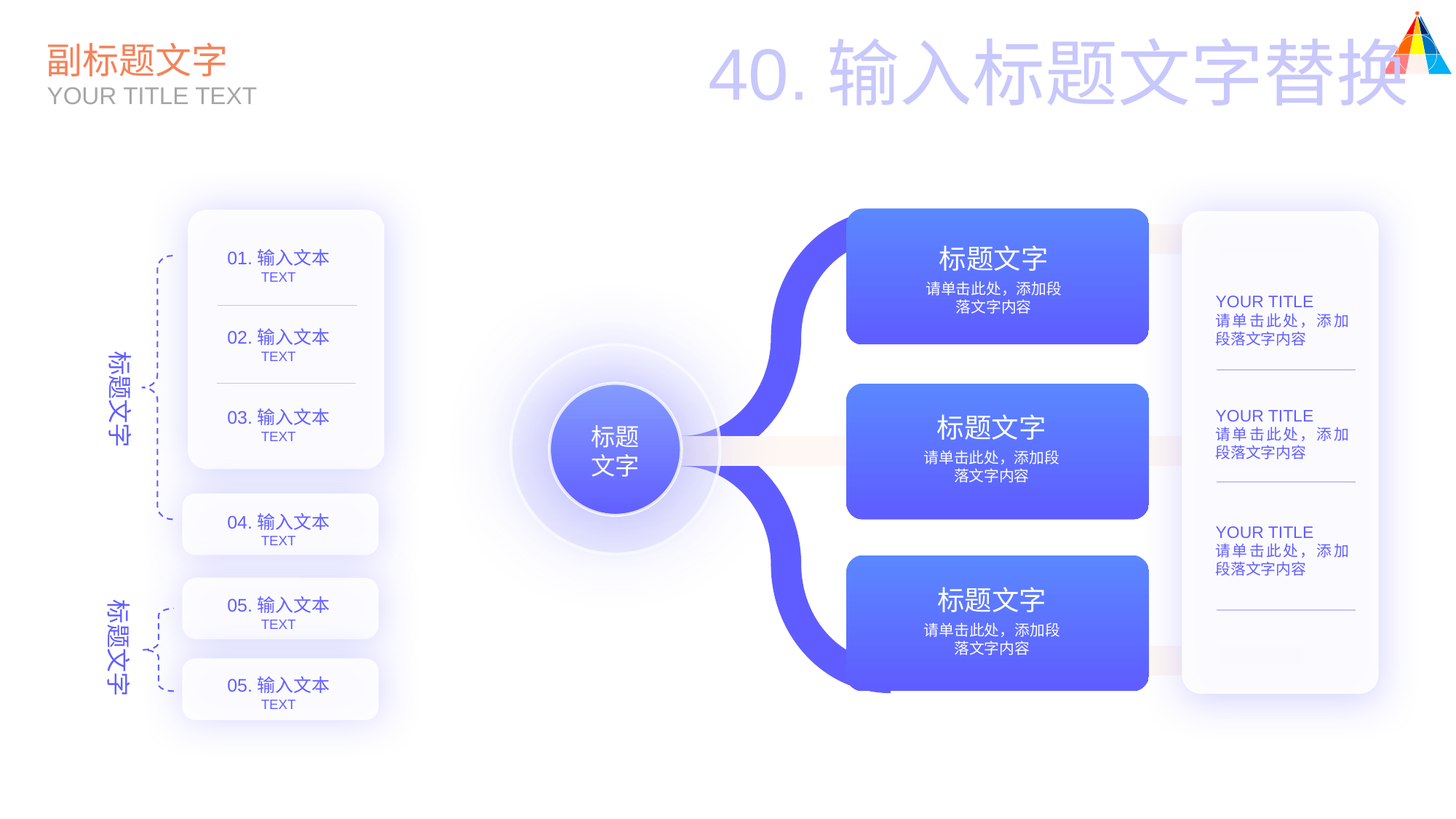

40.输入标题文字替换
副标题文字
YOUR TITLE TEXT

标题文字
01.输入文本
TEXT

请单击此处，添加段落文字内容
YOUR TITLE
请单击此处，添加段落文字内容
02.输入文本
TEXT
标题文字

标题
文字

YOUR TITLE
请单击此处，添加段落文字内容
03.输入文本
TEXT
标题文字
请单击此处，添加段落文字内容

04.输入文本
TEXT
YOUR TITLE
请单击此处，添加段落文字内容

标题文字
05.输入文本
TEXT
标题文字

请单击此处，添加段落文字内容

05.输入文本
TEXT